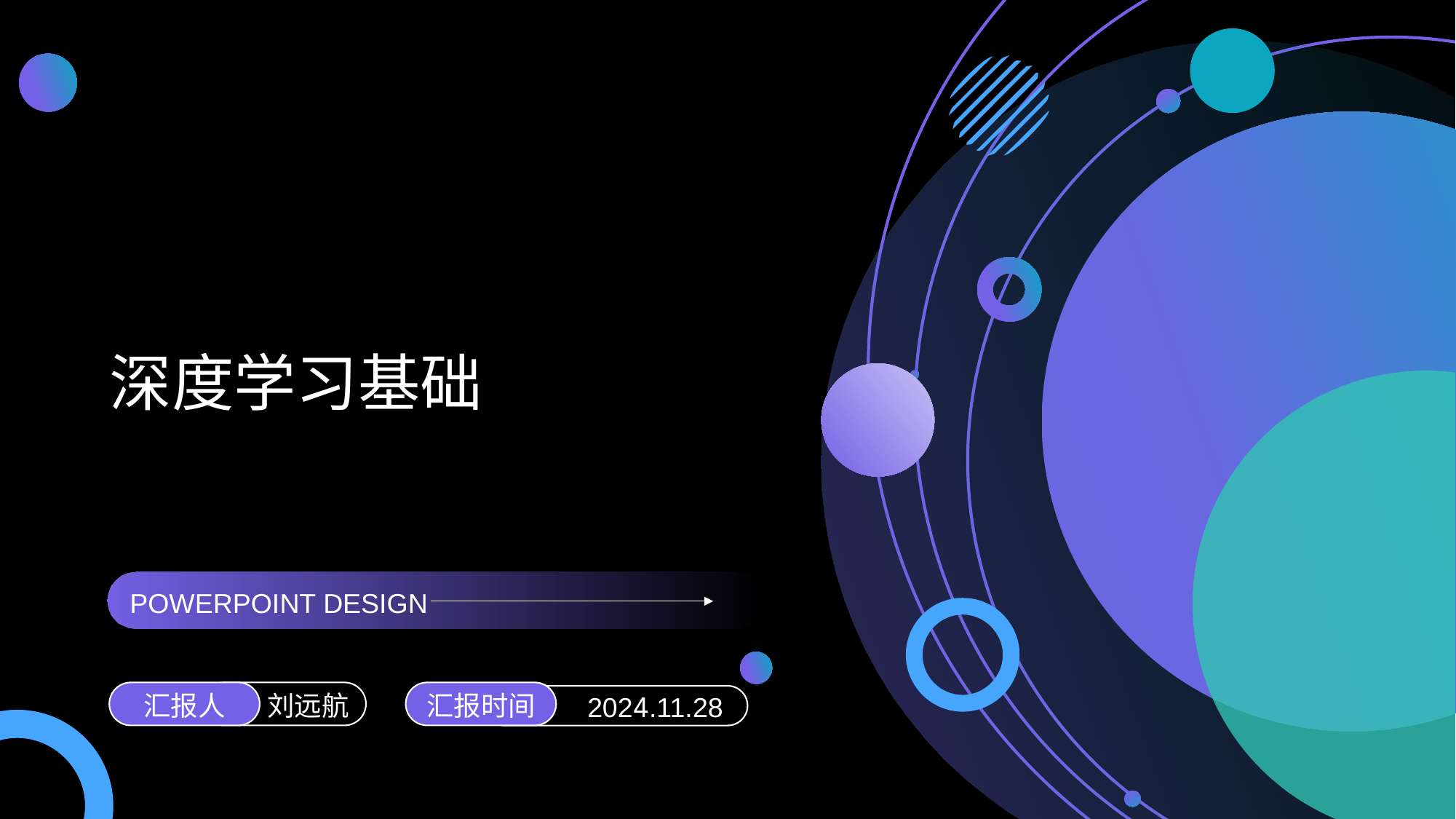

深度学习基础

POWERPOINT DESIGN

汇报人
刘远航
汇报时间

2024.11.28